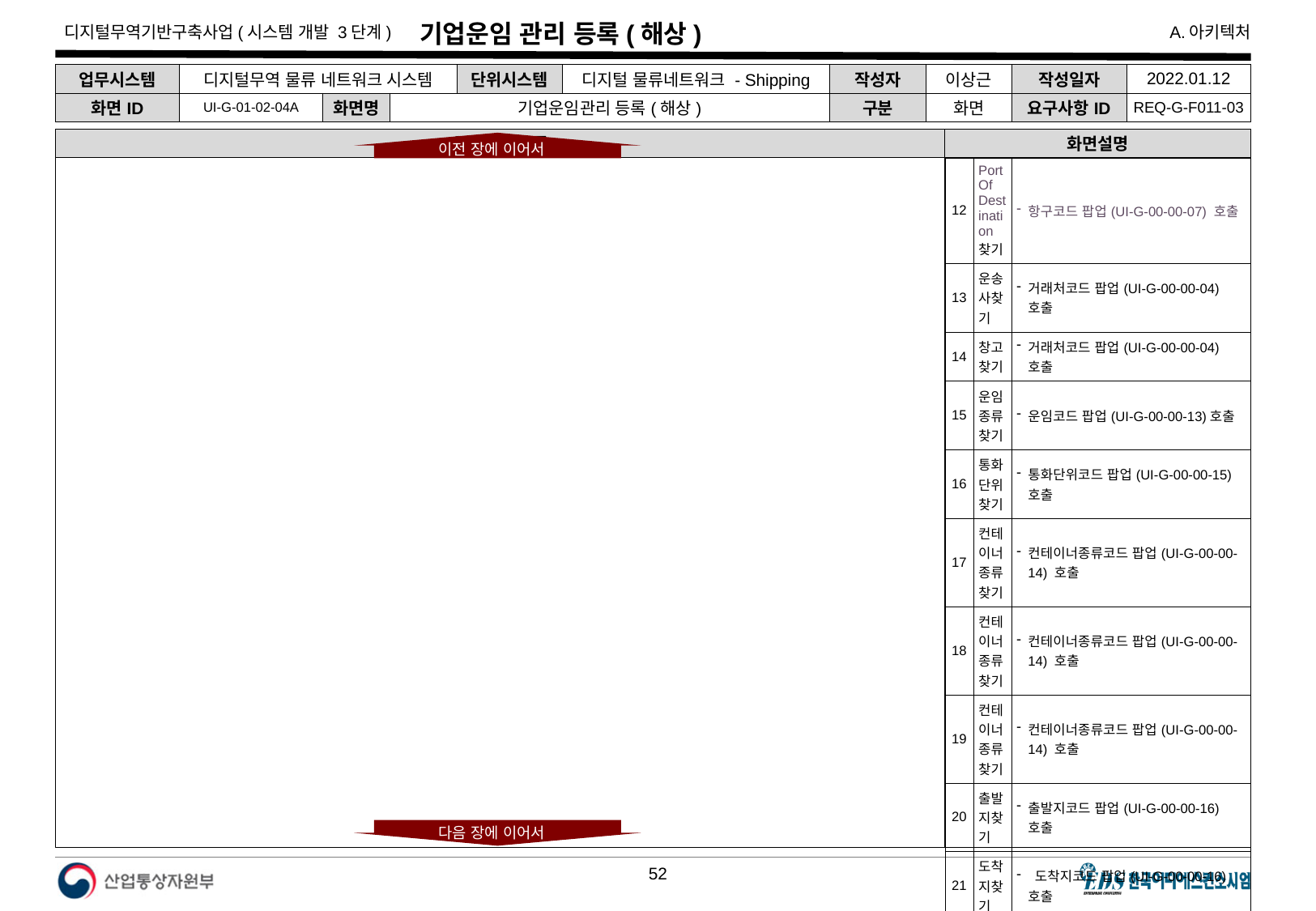

# 기업운임 관리 등록(해상)
| 업무시스템 | 디지털무역 물류 네트워크 시스템 |  |  | 단위시스템 | 디지털 물류네트워크 - Shipping | 작성자 | 이상근 | 작성일자 | 2022.01.12 |
| --- | --- | --- | --- | --- | --- | --- | --- | --- | --- |
| 화면ID | UI-G-01-02-04A | 화면명 | 기업운임관리 등록(해상) |  |  | 구분 | 화면 | 요구사항ID | REQ-G-F011-03 |
운임관리 등록

화면설명

이전 장에 이어서

| 12 | Port Of Destination 찾기 | 항구코드 팝업(UI-G-00-00-07) 호출 |
| --- | --- | --- |
| 13 | 운송사찾기 | 거래처코드 팝업(UI-G-00-00-04) 호출 |
| 14 | 창고찾기 | 거래처코드 팝업(UI-G-00-00-04) 호출 |
| 15 | 운임종류찾기 | 운임코드 팝업(UI-G-00-00-13)호출 |
| 16 | 통화단위찾기 | 통화단위코드 팝업(UI-G-00-00-15) 호출 |
| 17 | 컨테이너종류찾기 | 컨테이너종류코드 팝업(UI-G-00-00-14) 호출 |
| 18 | 컨테이너종류찾기 | 컨테이너종류코드 팝업(UI-G-00-00-14) 호출 |
| 19 | 컨테이너종류찾기 | 컨테이너종류코드 팝업(UI-G-00-00-14) 호출 |
| 20 | 출발지찾기 | 출발지코드 팝업(UI-G-00-00-16) 호출 |
| 21 | 도착지찾기 | 도착지코드 팝업(UI-G-00-00-16) 호출 |
다음 장에 이어서